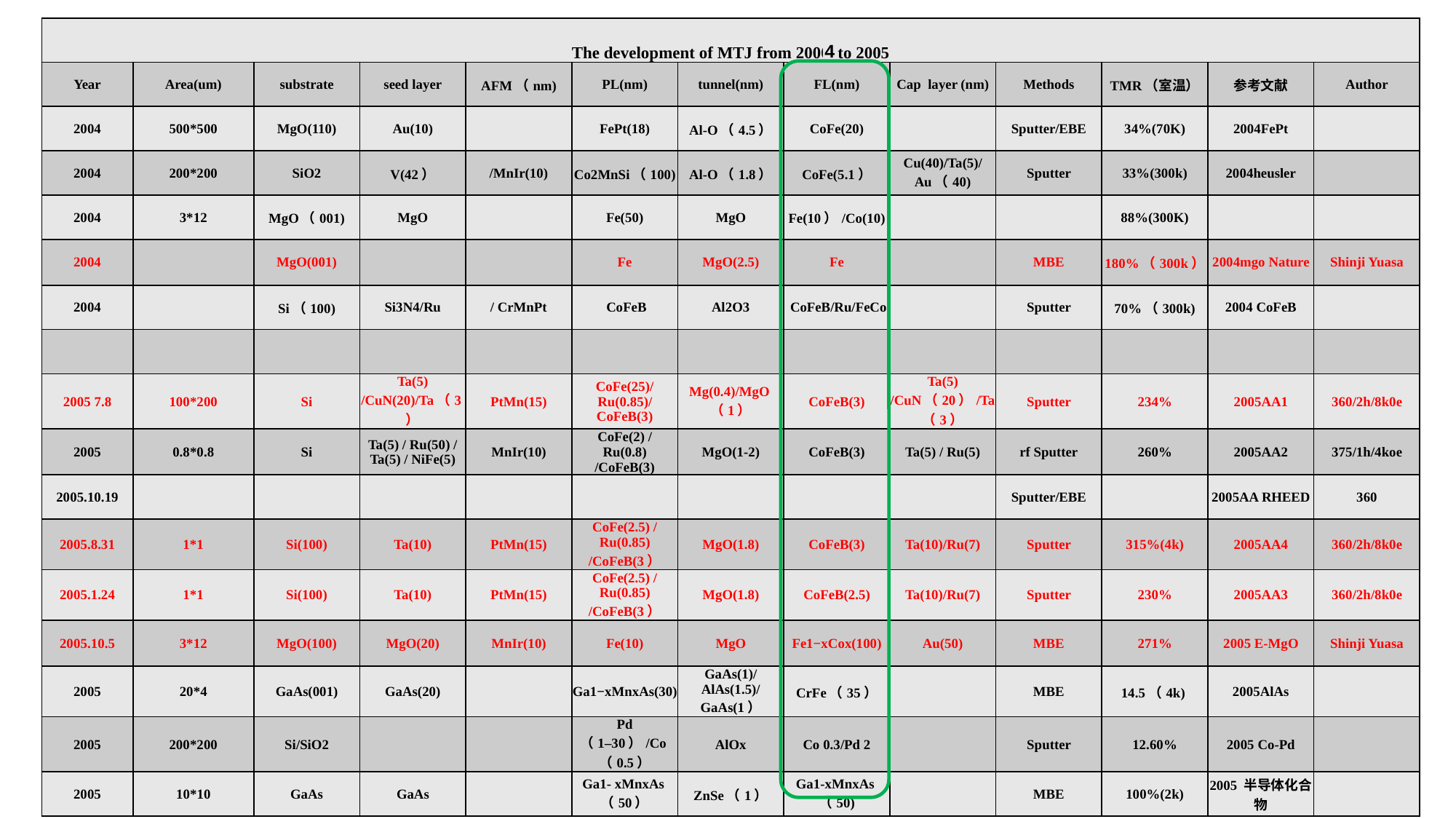

| The development of MTJ from 2000 to 2005 |  |  |  |  |  |  |  |  |  |  |  |  |
| --- | --- | --- | --- | --- | --- | --- | --- | --- | --- | --- | --- | --- |
| Year | Area(um) | substrate | seed layer | AFM（nm) | PL(nm) | tunnel(nm) | FL(nm) | Cap layer (nm) | Methods | TMR（室温） | 参考文献 | Author |
| 2004 | 500\*500 | MgO(110) | Au(10) |  | FePt(18) | Al-O（4.5） | CoFe(20) |  | Sputter/EBE | 34%(70K) | 2004FePt |  |
| 2004 | 200\*200 | SiO2 | V(42） | /MnIr(10) | Co2MnSi（100) | Al-O（1.8） | CoFe(5.1） | Cu(40)/Ta(5)/Au（40) | Sputter | 33%(300k) | 2004heusler |  |
| 2004 | 3\*12 | MgO（001) | MgO |  | Fe(50) | MgO | Fe(10）/Co(10) |  |  | 88%(300K) |  |  |
| 2004 |  | MgO(001) |  |  | Fe | MgO(2.5) | Fe |  | MBE | 180%（300k） | 2004mgo Nature | Shinji Yuasa |
| 2004 |  | Si（100) | Si3N4/Ru | / CrMnPt | CoFeB | Al2O3 | CoFeB/Ru/FeCo |  | Sputter | 70%（300k) | 2004 CoFeB |  |
|  |  |  |  |  |  |  |  |  |  |  |  |  |
| 2005 7.8 | 100\*200 | Si | Ta(5) /CuN(20)/Ta（3） | PtMn(15) | CoFe(25)/Ru(0.85)/CoFeB(3) | Mg(0.4)/MgO（1） | CoFeB(3) | Ta(5) /CuN（20）/Ta（3） | Sputter | 234% | 2005AA1 | 360/2h/8k0e |
| 2005 | 0.8\*0.8 | Si | Ta(5) / Ru(50) / Ta(5) / NiFe(5) | MnIr(10) | CoFe(2) / Ru(0.8) /CoFeB(3) | MgO(1-2) | CoFeB(3) | Ta(5) / Ru(5) | rf Sputter | 260% | 2005AA2 | 375/1h/4koe |
| 2005.10.19 |  |  |  |  |  |  |  |  | Sputter/EBE |  | 2005AA RHEED | 360 |
| 2005.8.31 | 1\*1 | Si(100) | Ta(10) | PtMn(15) | CoFe(2.5) / Ru(0.85) /CoFeB(3） | MgO(1.8) | CoFeB(3) | Ta(10)/Ru(7) | Sputter | 315%(4k) | 2005AA4 | 360/2h/8k0e |
| 2005.1.24 | 1\*1 | Si(100) | Ta(10) | PtMn(15) | CoFe(2.5) / Ru(0.85) /CoFeB(3） | MgO(1.8) | CoFeB(2.5) | Ta(10)/Ru(7) | Sputter | 230% | 2005AA3 | 360/2h/8k0e |
| 2005.10.5 | 3\*12 | MgO(100) | MgO(20) | MnIr(10) | Fe(10) | MgO | Fe1−xCox(100) | Au(50) | MBE | 271% | 2005 E-MgO | Shinji Yuasa |
| 2005 | 20\*4 | GaAs(001) | GaAs(20) |  | Ga1−xMnxAs(30) | GaAs(1)/AlAs(1.5)/GaAs(1） | CrFe（35） |  | MBE | 14.5（4k) | 2005AlAs |  |
| 2005 | 200\*200 | Si/SiO2 |  |  | Pd （1–30）/Co（0.5） | AlOx | Co 0.3/Pd 2 |  | Sputter | 12.60% | 2005 Co-Pd |  |
| 2005 | 10\*10 | GaAs | GaAs |  | Ga1- xMnxAs（50） | ZnSe（1） | Ga1-xMnxAs（50) |  | MBE | 100%(2k) | 2005 半导体化合物 |  |
4

5